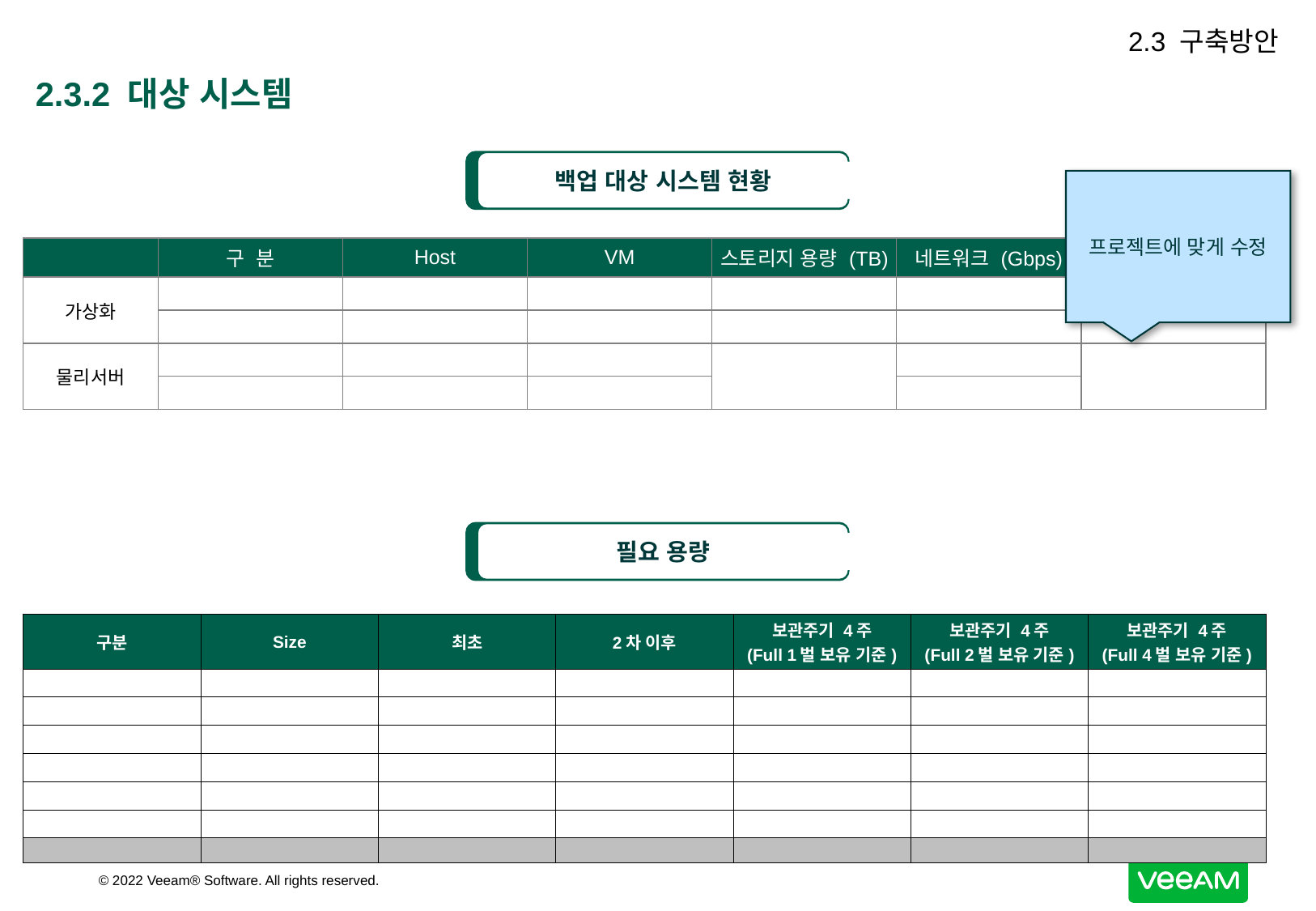

2.3 구축방안
# 2.3.2 대상 시스템
백업 대상 시스템 현황
프로젝트에 맞게 수정
|  | 구 분 | Host | VM | 스토리지 용량 (TB) | 네트워크 (Gbps) | 비고 |
| --- | --- | --- | --- | --- | --- | --- |
| 가상화 |  |  |  |  |  |  |
|  |  |  |  |  |  |  |
| 물리서버 |  |  |  |  |  |  |
|  |  |  |  |  |  |  |
필요 용량
| 구분 | Size | 최초 | 2차 이후 | 보관주기 4주 (Full 1벌 보유 기준) | 보관주기 4주 (Full 2벌 보유 기준) | 보관주기 4주 (Full 4벌 보유 기준) |
| --- | --- | --- | --- | --- | --- | --- |
|  |  |  |  |  |  |  |
|  |  |  |  |  |  |  |
|  |  |  |  |  |  |  |
|  |  |  |  |  |  |  |
|  |  |  |  |  |  |  |
|  |  |  |  |  |  |  |
|  |  |  |  |  |  |  |